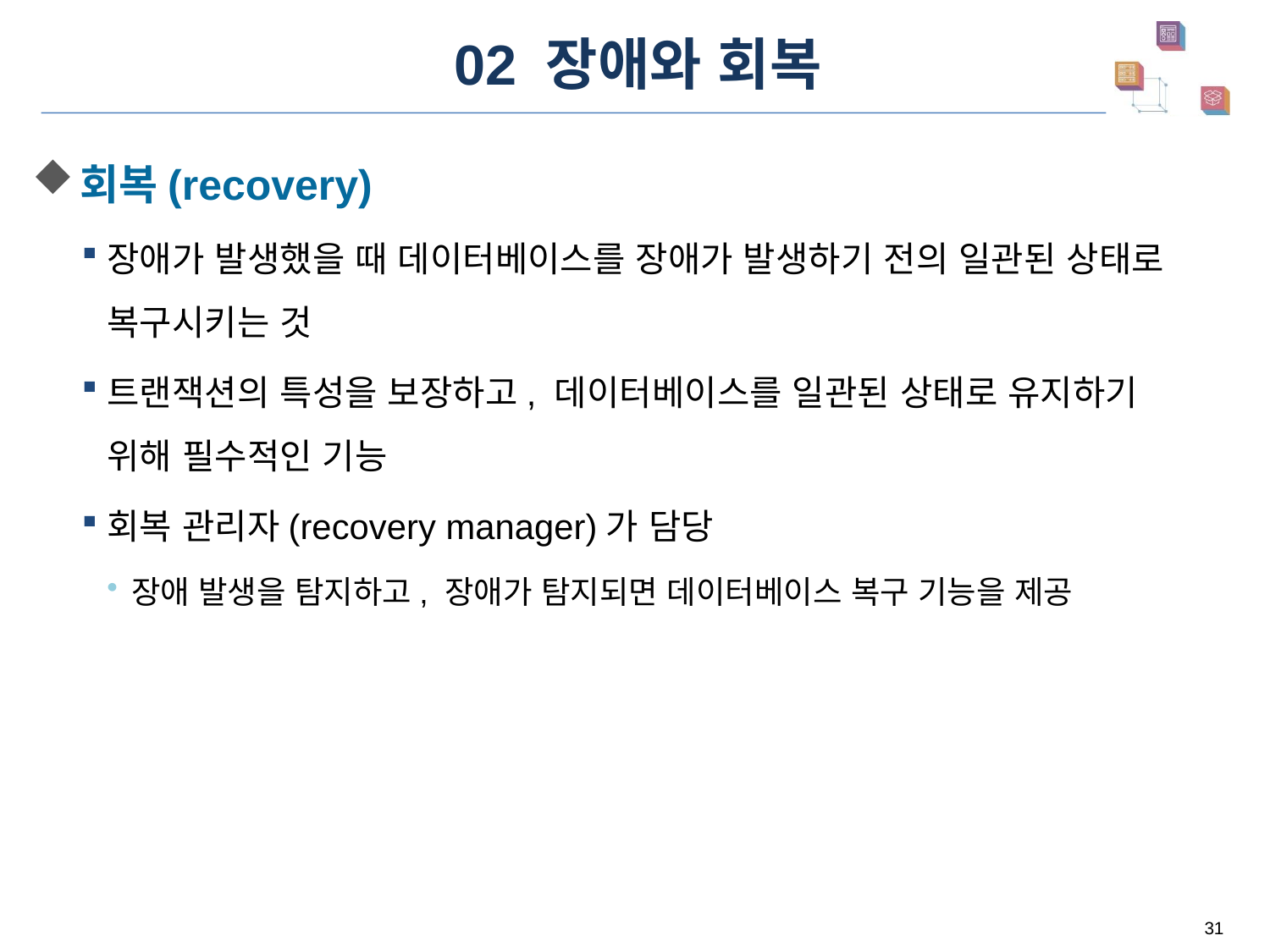

# 02 장애와 회복
회복(recovery)
장애가 발생했을 때 데이터베이스를 장애가 발생하기 전의 일관된 상태로 복구시키는 것
트랜잭션의 특성을 보장하고, 데이터베이스를 일관된 상태로 유지하기
위해 필수적인 기능
회복 관리자(recovery manager)가 담당
장애 발생을 탐지하고, 장애가 탐지되면 데이터베이스 복구 기능을 제공